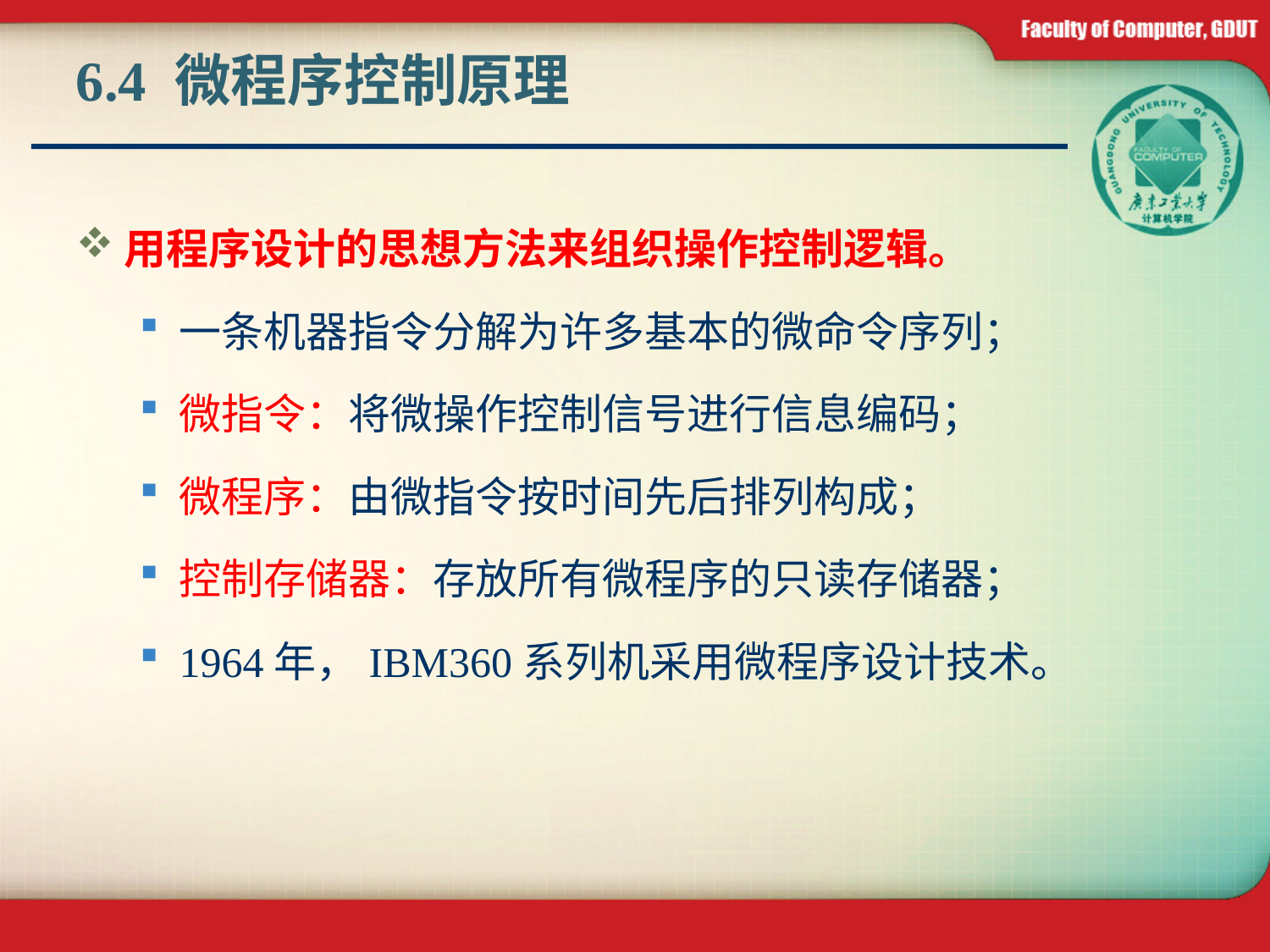

# 6.4 微程序控制原理
用程序设计的思想方法来组织操作控制逻辑。
一条机器指令分解为许多基本的微命令序列；
微指令：将微操作控制信号进行信息编码；
微程序：由微指令按时间先后排列构成；
控制存储器：存放所有微程序的只读存储器；
1964年，IBM360系列机采用微程序设计技术。